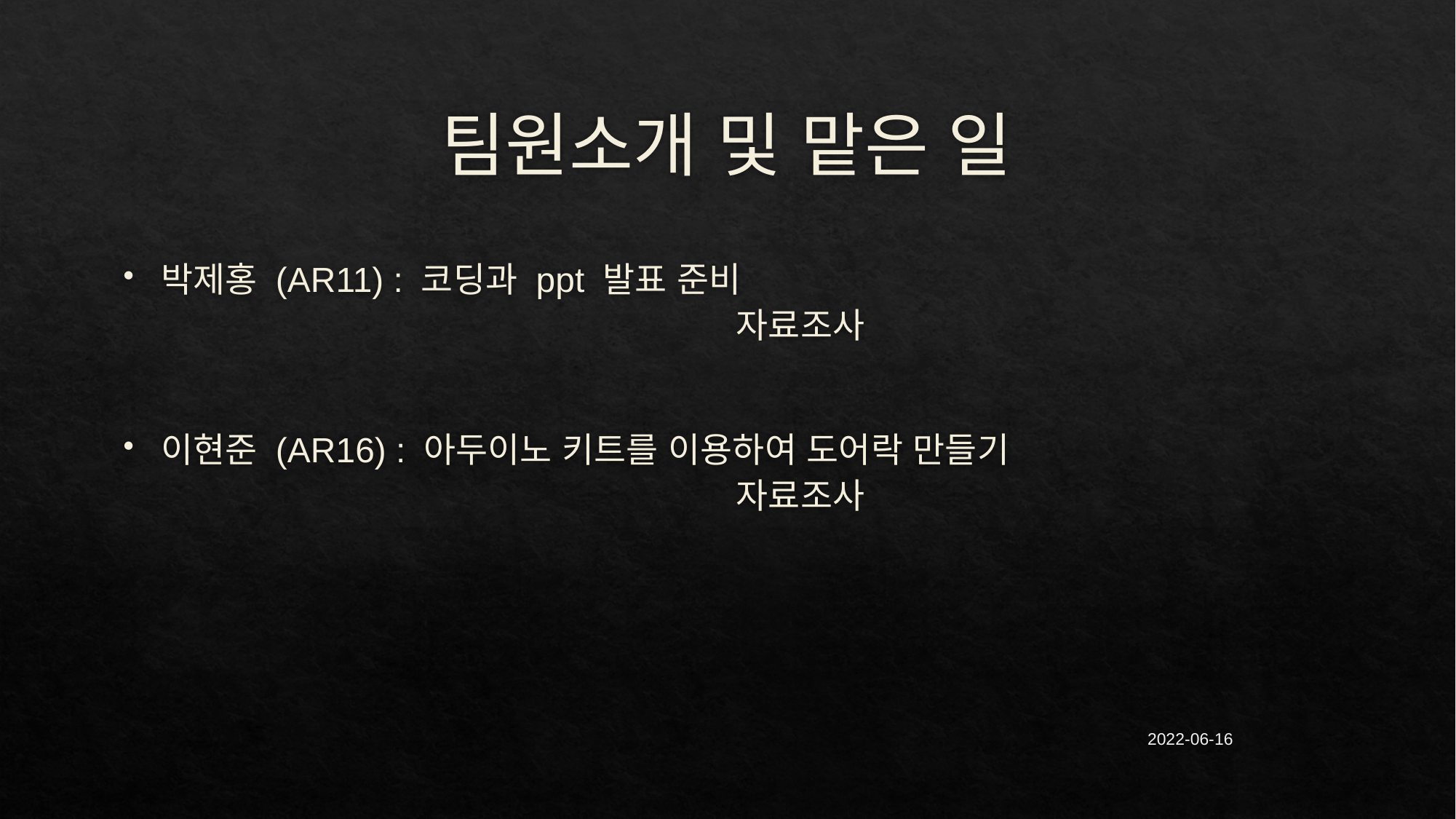

# 팀원소개 및 맡은 일
박제홍 (AR11) : 코딩과 ppt 발표 준비
					   자료조사

이현준 (AR16) : 아두이노 키트를 이용하여 도어락 만들기
					   자료조사
2022-06-16